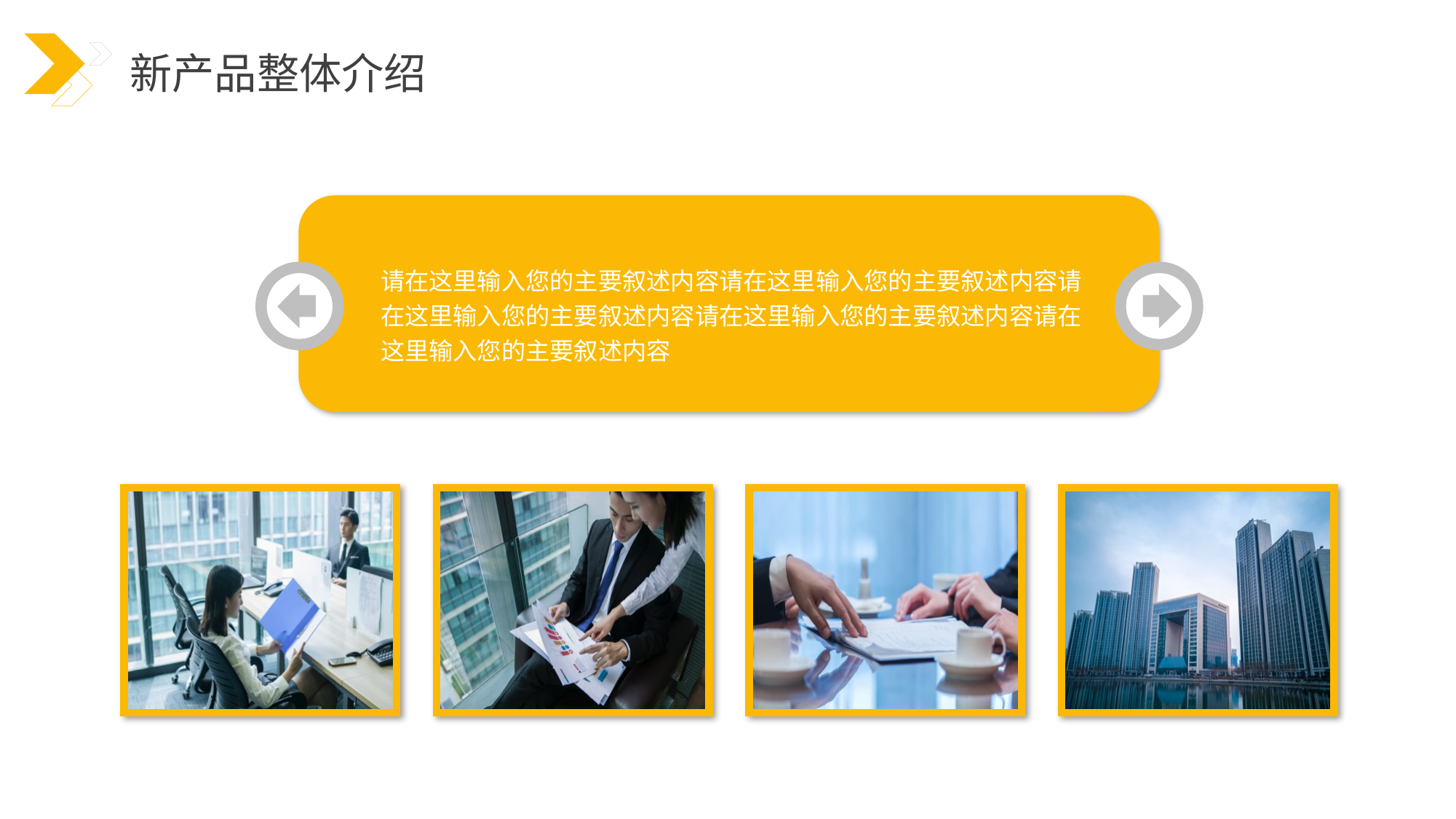

新产品整体介绍

请在这里输入您的主要叙述内容请在这里输入您的主要叙述内容请在这里输入您的主要叙述内容请在这里输入您的主要叙述内容请在这里输入您的主要叙述内容